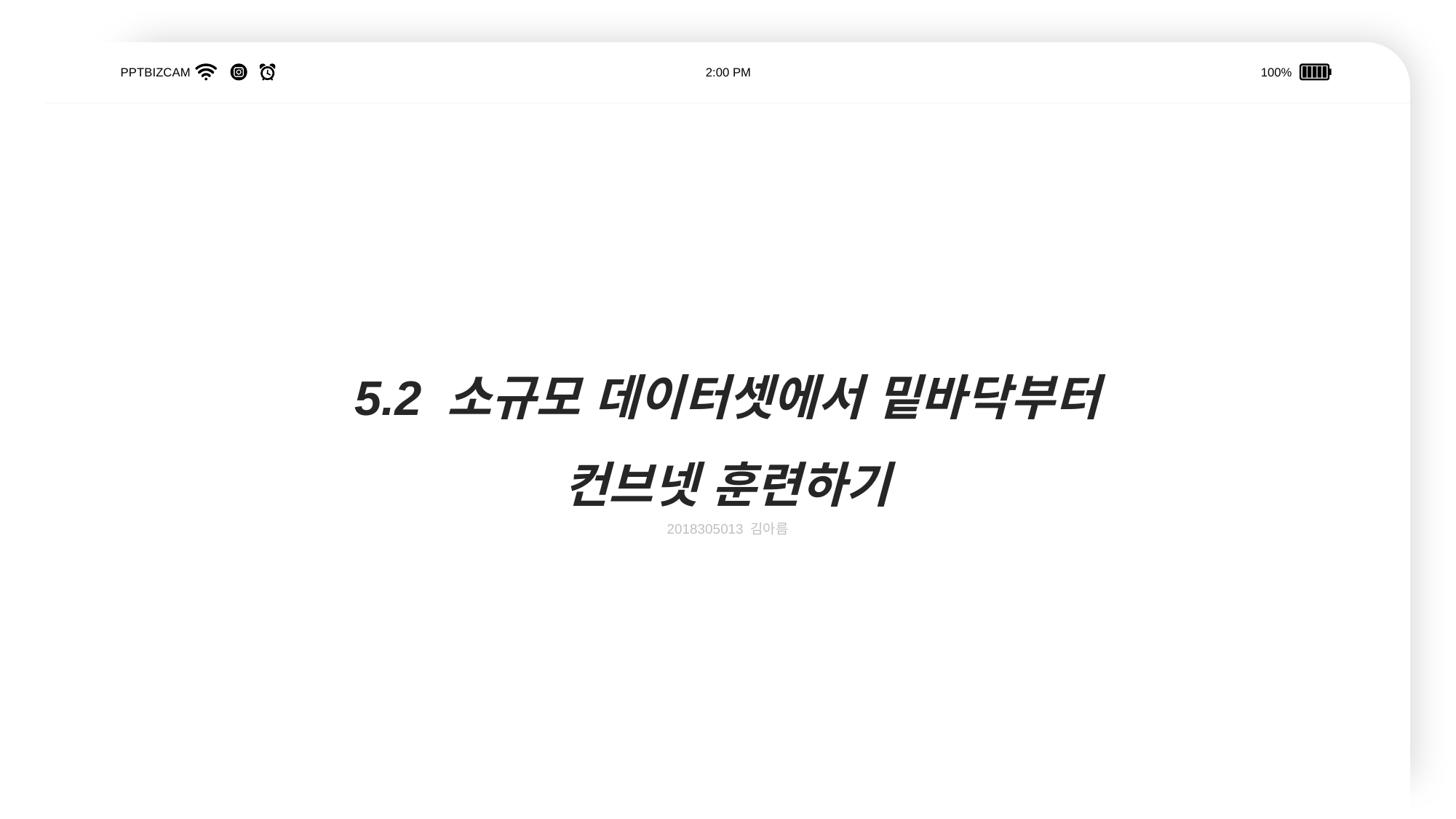

5.2 소규모 데이터셋에서 밑바닥부터
컨브넷 훈련하기
2018305013 김아름

PPTBIZCAM
2:00 PM
100%